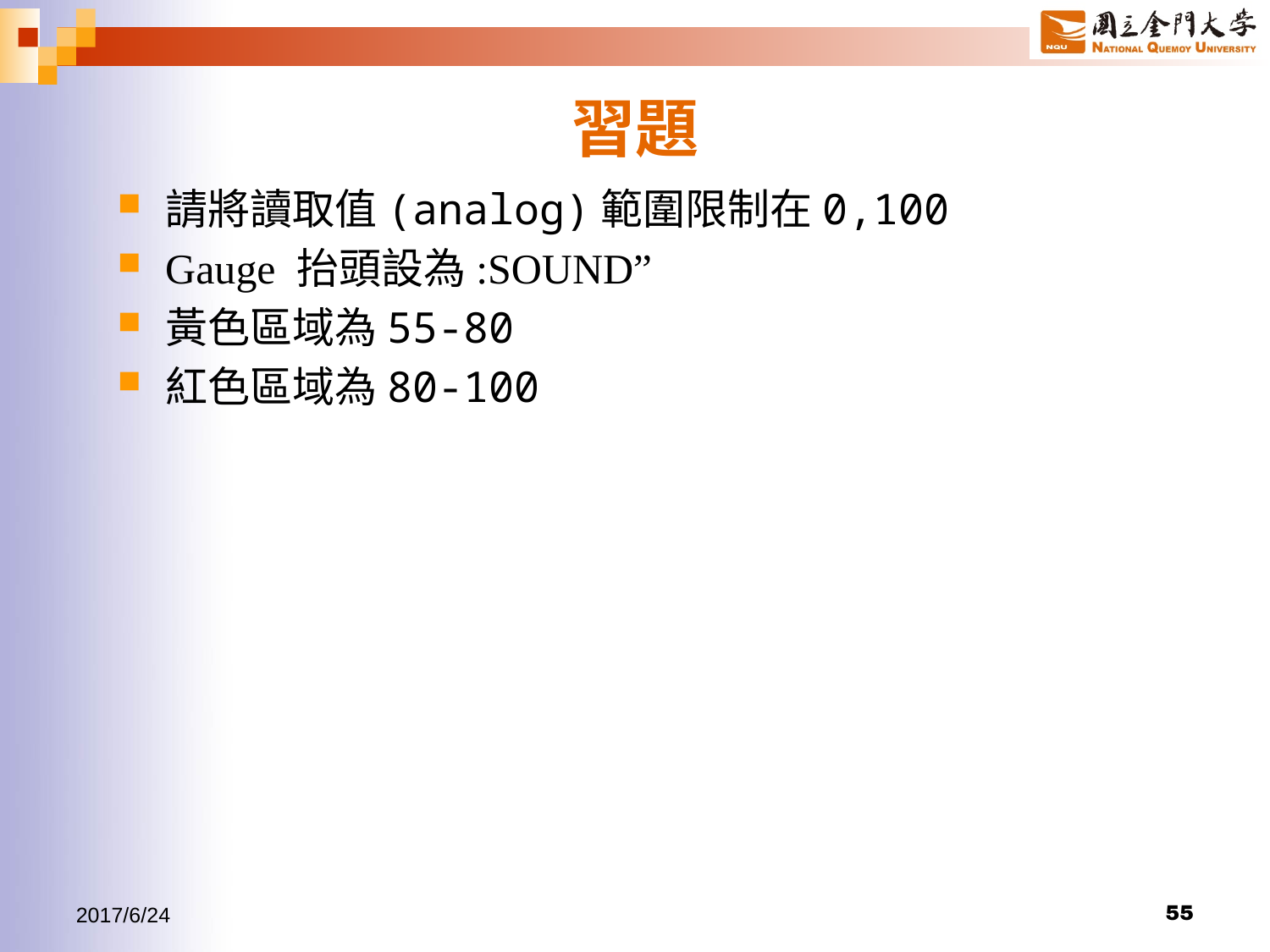

# 習題
請將讀取值(analog)範圍限制在0,100
Gauge 抬頭設為:SOUND”
黃色區域為55-80
紅色區域為80-100

2017/6/24
55